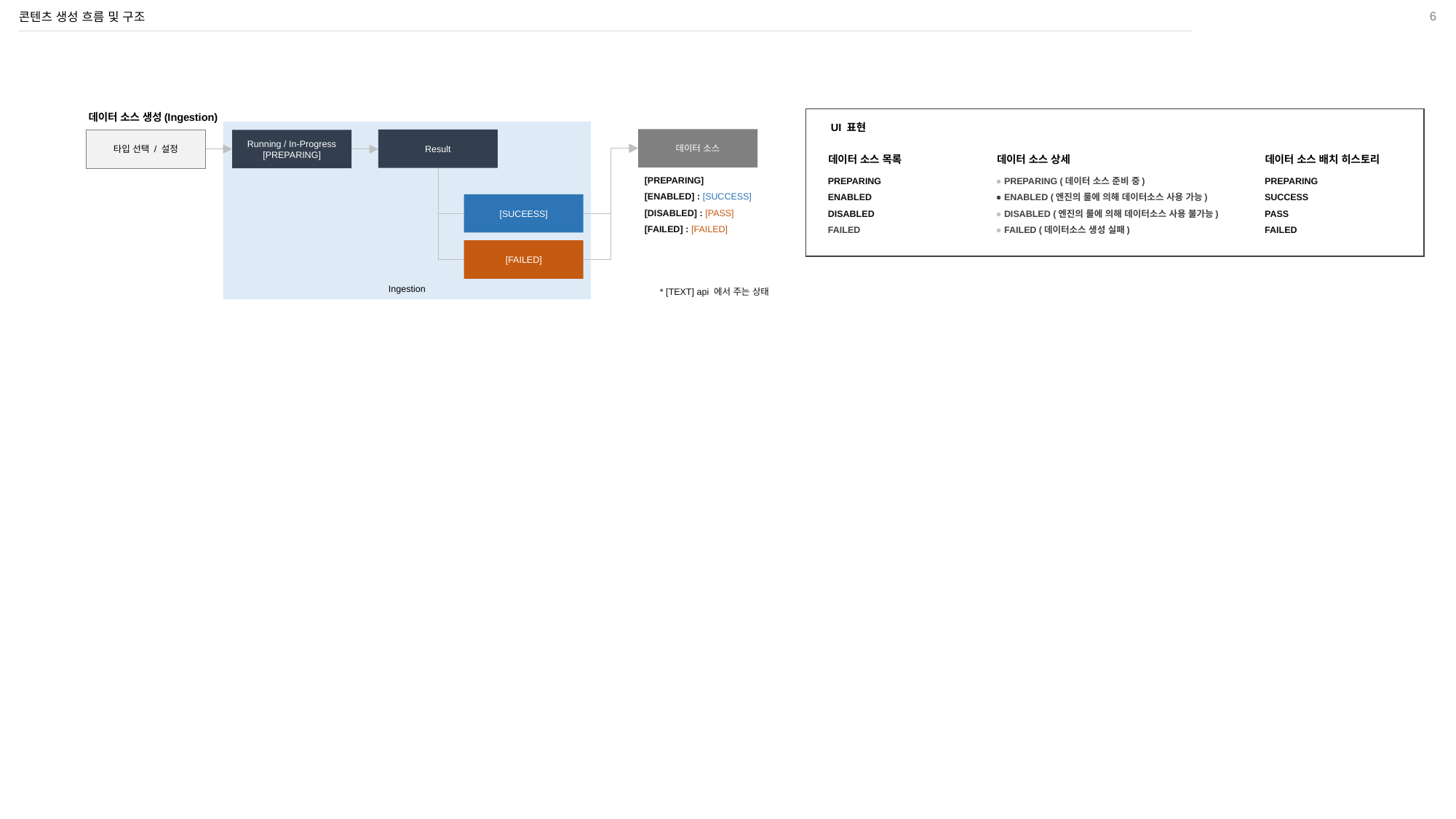

6
# 콘텐츠 생성 흐름 및 구조

데이터 소스 생성(Ingestion)

UI 표현
Ingestion
데이터 소스
Result
타입 선택 / 설정
Running / In-Progress
[PREPARING]
데이터 소스 목록
데이터 소스 상세
데이터 소스 배치 히스토리
[PREPARING]
[ENABLED] : [SUCCESS]
[DISABLED] : [PASS]
[FAILED] : [FAILED]
PREPARING
ENABLED
DISABLED
FAILED
● PREPARING (데이터 소스 준비 중)
● ENABLED (엔진의 룰에 의해 데이터소스 사용 가능)
● DISABLED (엔진의 룰에 의해 데이터소스 사용 불가능)
● FAILED (데이터소스 생성 실패)
PREPARING
SUCCESS
PASS
FAILED
[SUCEESS]
[FAILED]
* [TEXT] api 에서 주는 상태